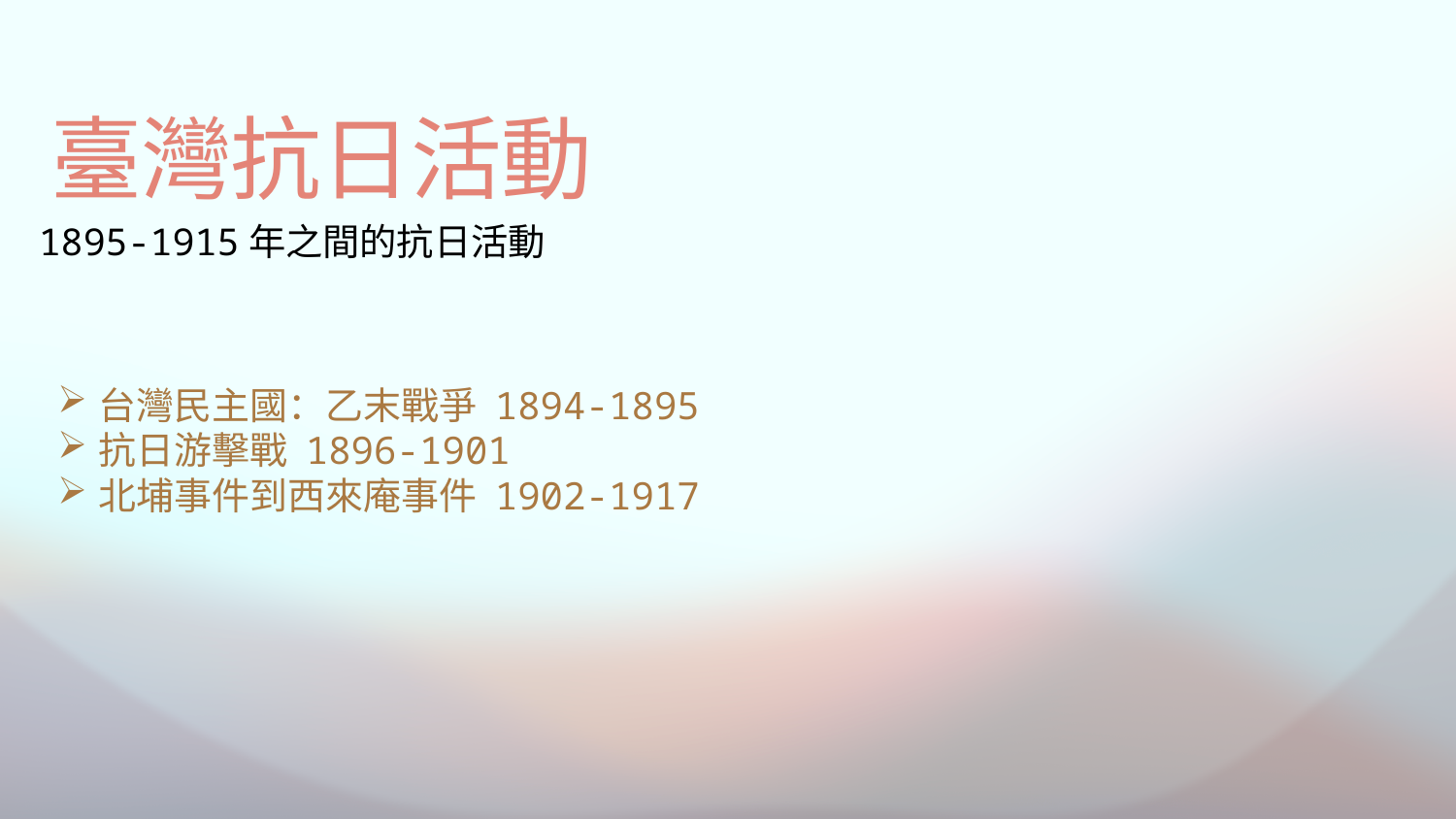

# 臺灣抗日活動
1895-1915年之間的抗日活動
台灣民主國：乙末戰爭 1894-1895
抗日游擊戰 1896-1901
北埔事件到西來庵事件 1902-1917